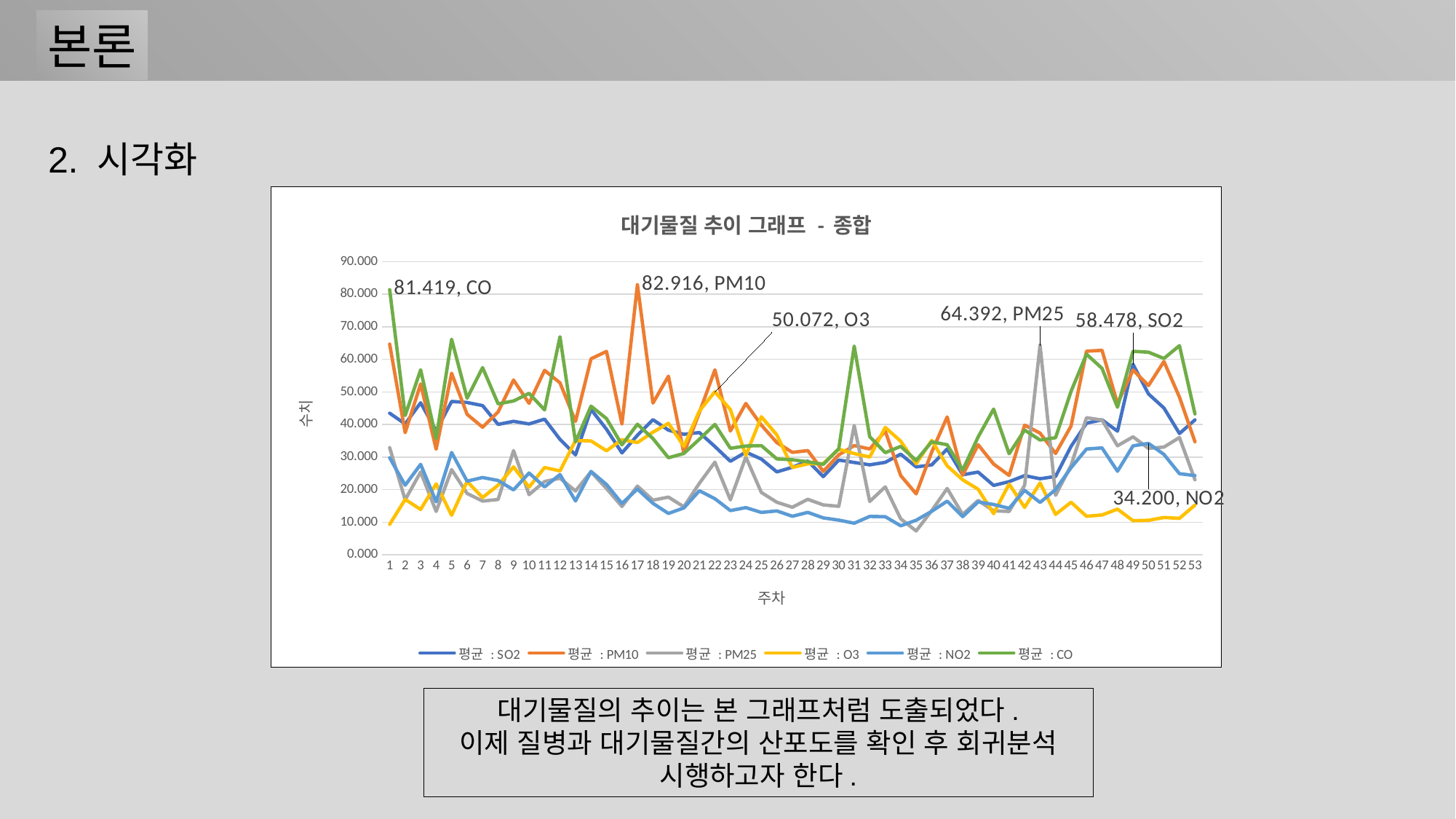

본론
2. 시각화

### Chart: 대기물질 추이 그래프 - 종합

| Category | 평균 : SO2 | 평균 : PM10 | 평균 : PM25 | 평균 : O3 | 평균 : NO2 | 평균 : CO |
|---|---|---|---|---|---|---|
대기물질의 추이는 본 그래프처럼 도출되었다.
이제 질병과 대기물질간의 산포도를 확인 후 회귀분석 시행하고자 한다.